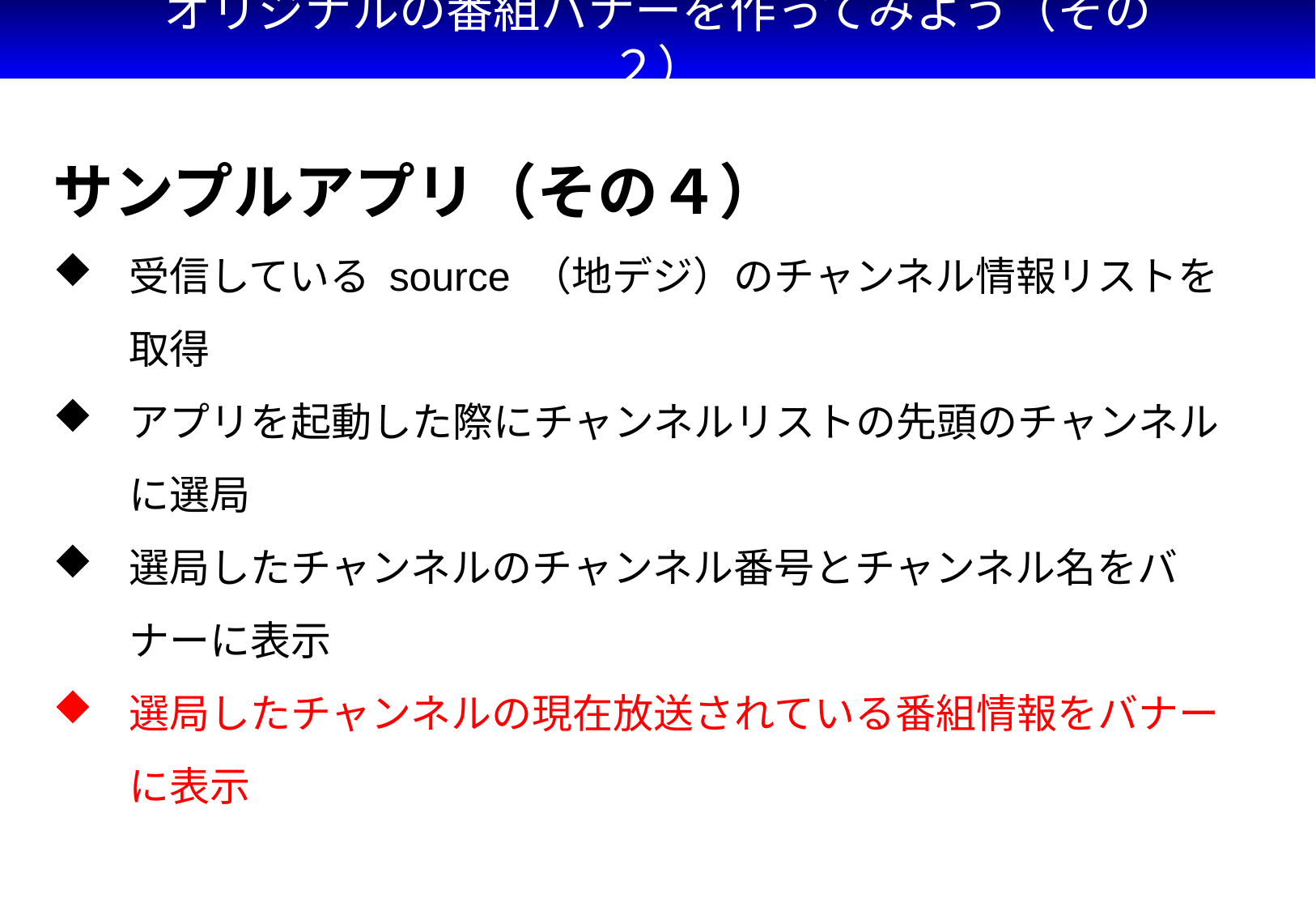

# オリジナルの番組バナーを作ってみよう（その２）
サンプルアプリ（その４）
受信している source （地デジ）のチャンネル情報リストを取得
アプリを起動した際にチャンネルリストの先頭のチャンネルに選局
選局したチャンネルのチャンネル番号とチャンネル名をバナーに表示
選局したチャンネルの現在放送されている番組情報をバナーに表示